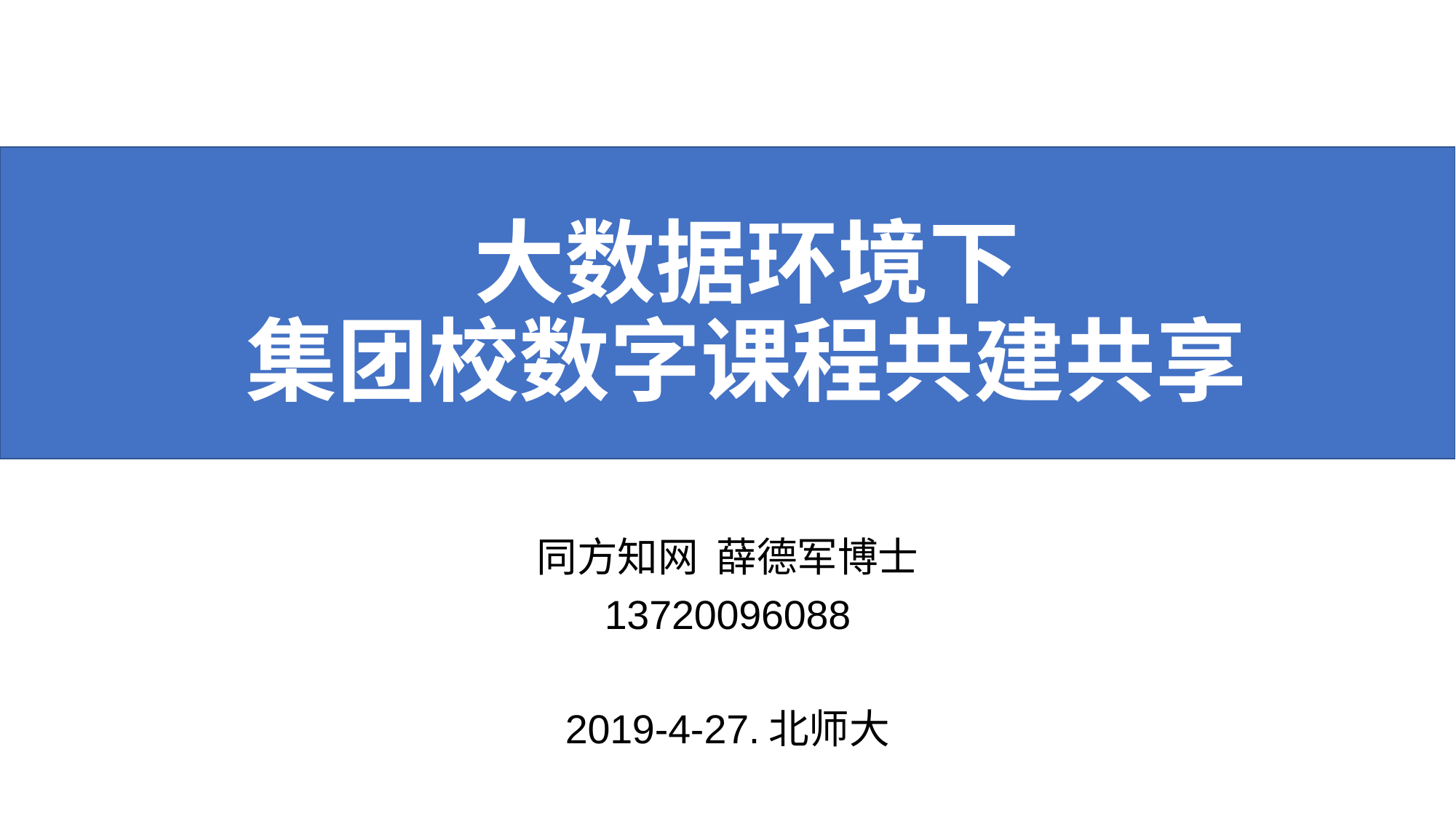

# 大数据环境下 集团校数字课程共建共享

同方知网  薛德军博士
13720096088

2019-4-27.北师大